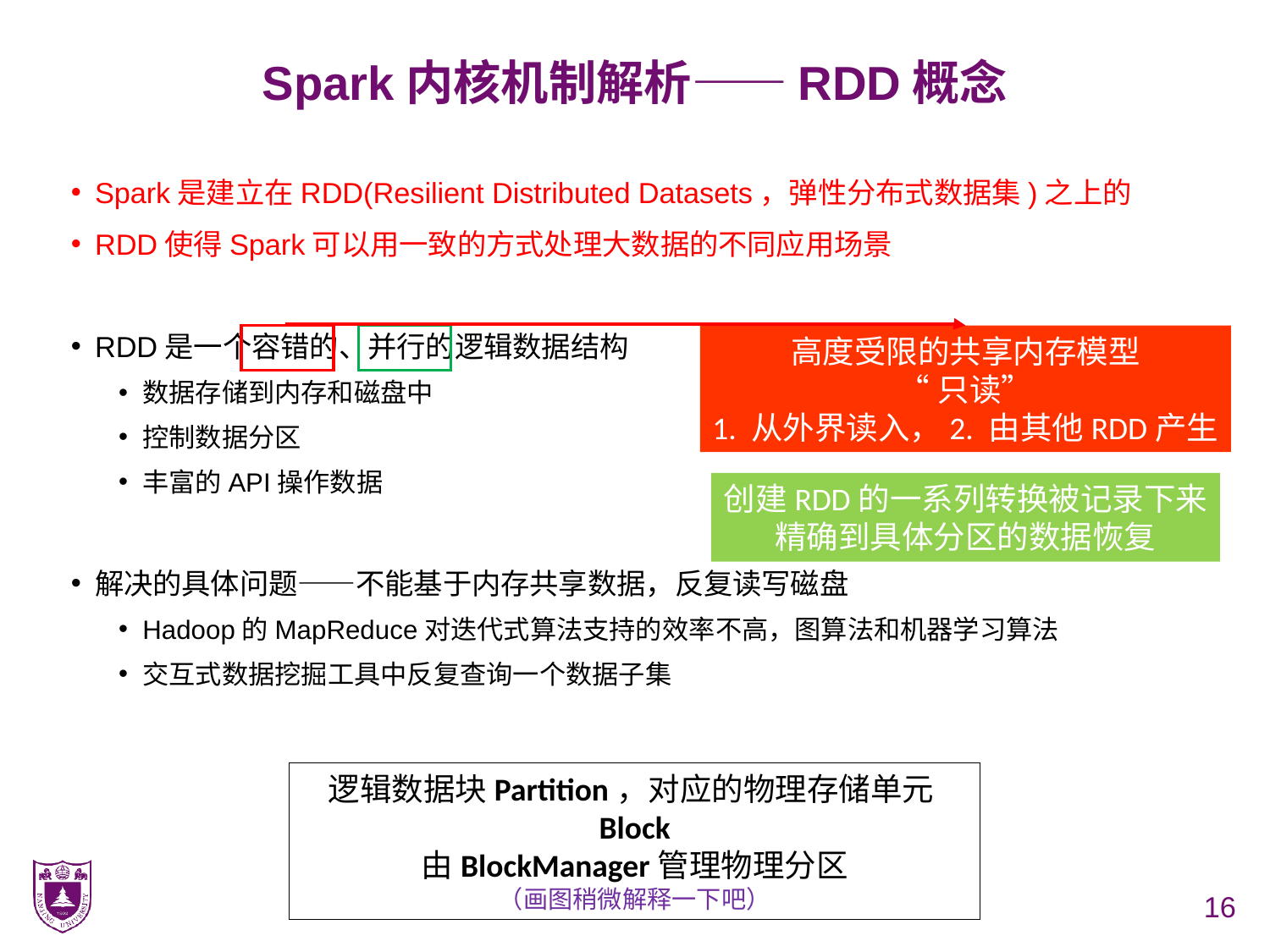

# Spark内核机制解析——RDD概念
Spark是建立在RDD(Resilient Distributed Datasets，弹性分布式数据集)之上的
RDD使得Spark可以用一致的方式处理大数据的不同应用场景

RDD是一个容错的、并行的逻辑数据结构
数据存储到内存和磁盘中
控制数据分区
丰富的API操作数据

解决的具体问题——不能基于内存共享数据，反复读写磁盘
Hadoop的MapReduce对迭代式算法支持的效率不高，图算法和机器学习算法
交互式数据挖掘工具中反复查询一个数据子集

高度受限的共享内存模型
“只读”
1. 从外界读入，2. 由其他RDD产生
创建RDD的一系列转换被记录下来
精确到具体分区的数据恢复
逻辑数据块Partition，对应的物理存储单元Block
由BlockManager管理物理分区
（画图稍微解释一下吧）
16